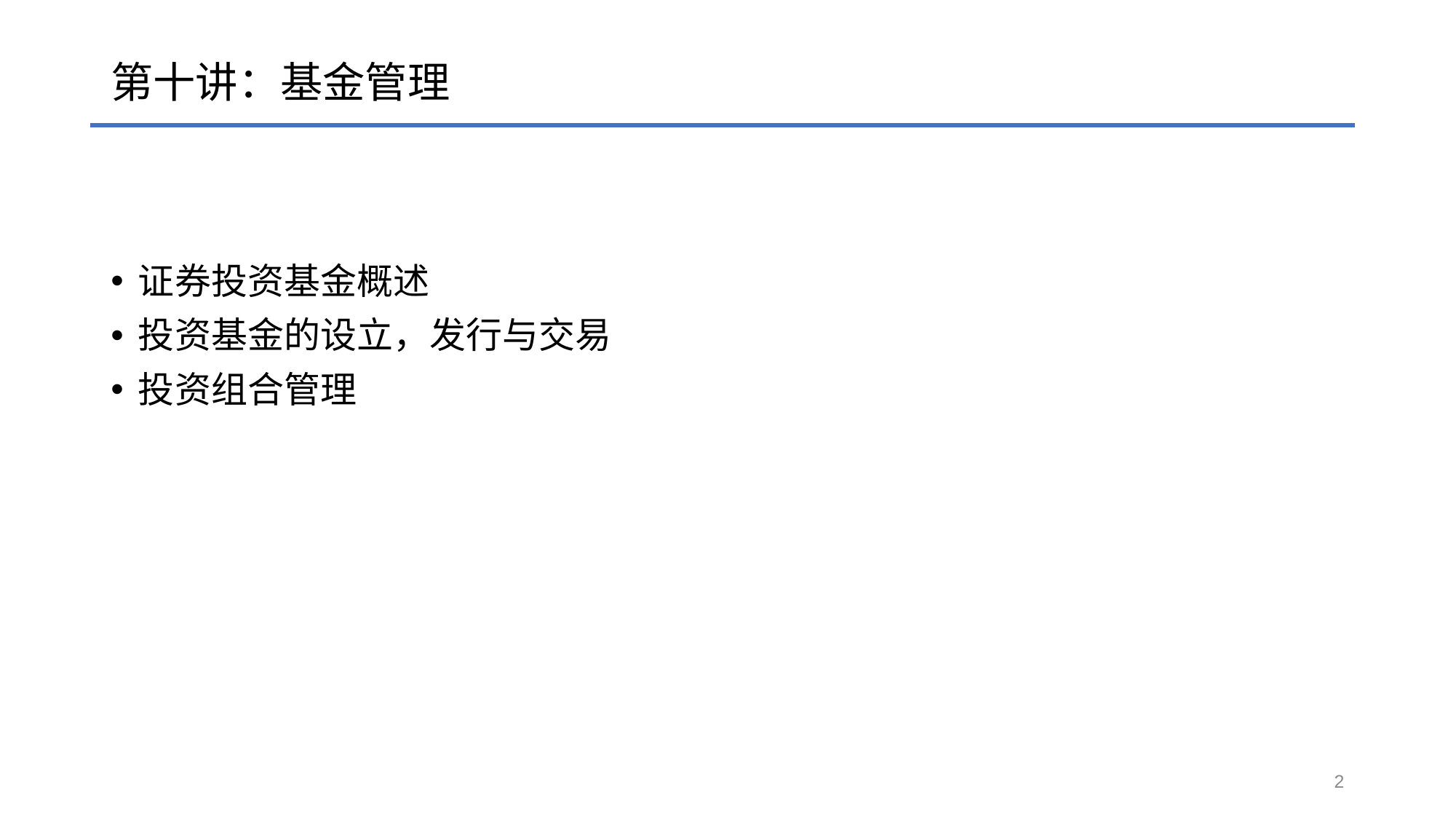

# 第十讲：基金管理

证券投资基金概述
投资基金的设立，发行与交易
投资组合管理
2